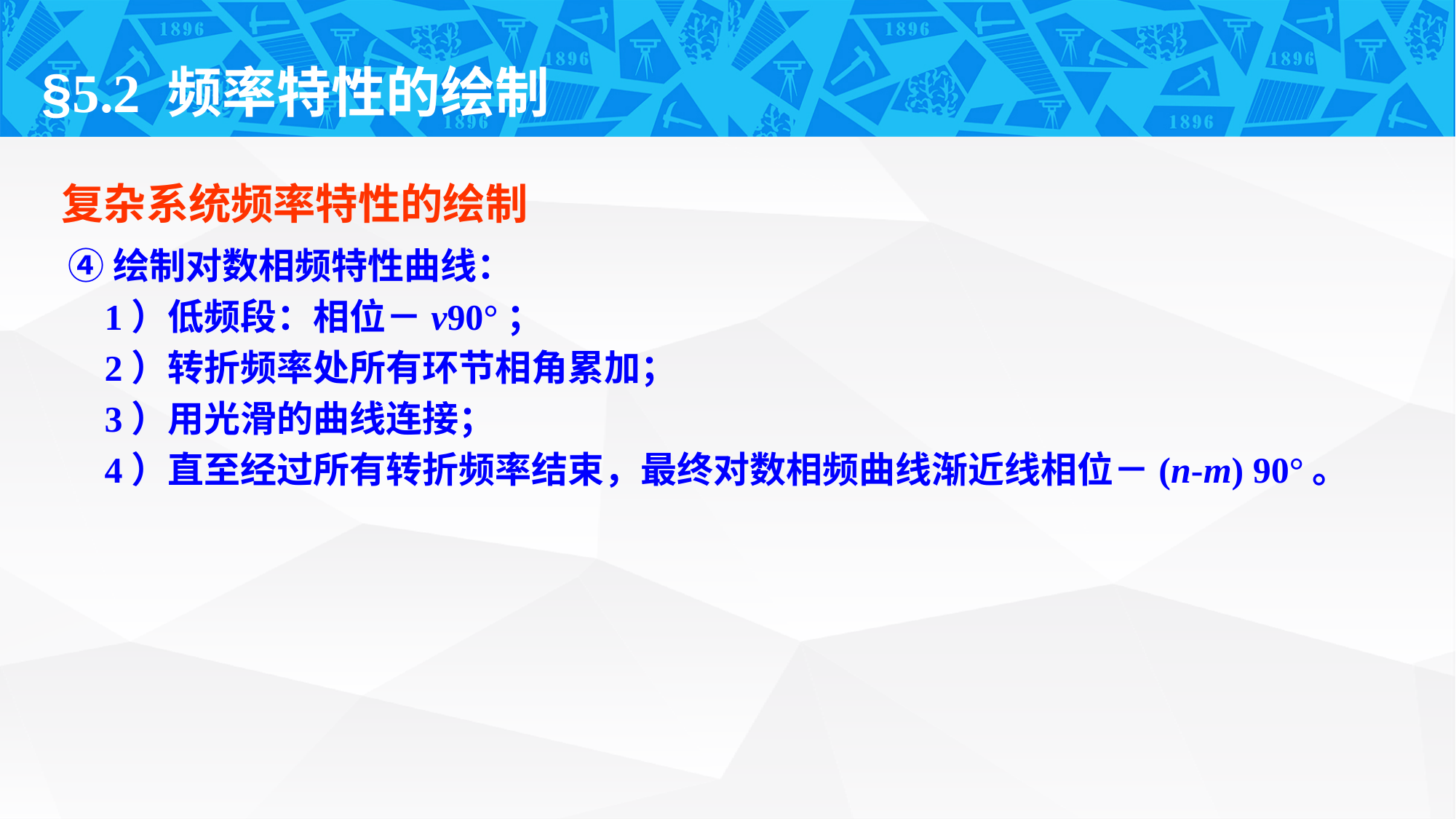

§5.2 频率特性的绘制
复杂系统频率特性的绘制
④绘制对数相频特性曲线：
    1）低频段：相位－v90°；
    2）转折频率处所有环节相角累加；
    3）用光滑的曲线连接；
    4）直至经过所有转折频率结束，最终对数相频曲线渐近线相位－(n-m) 90°。